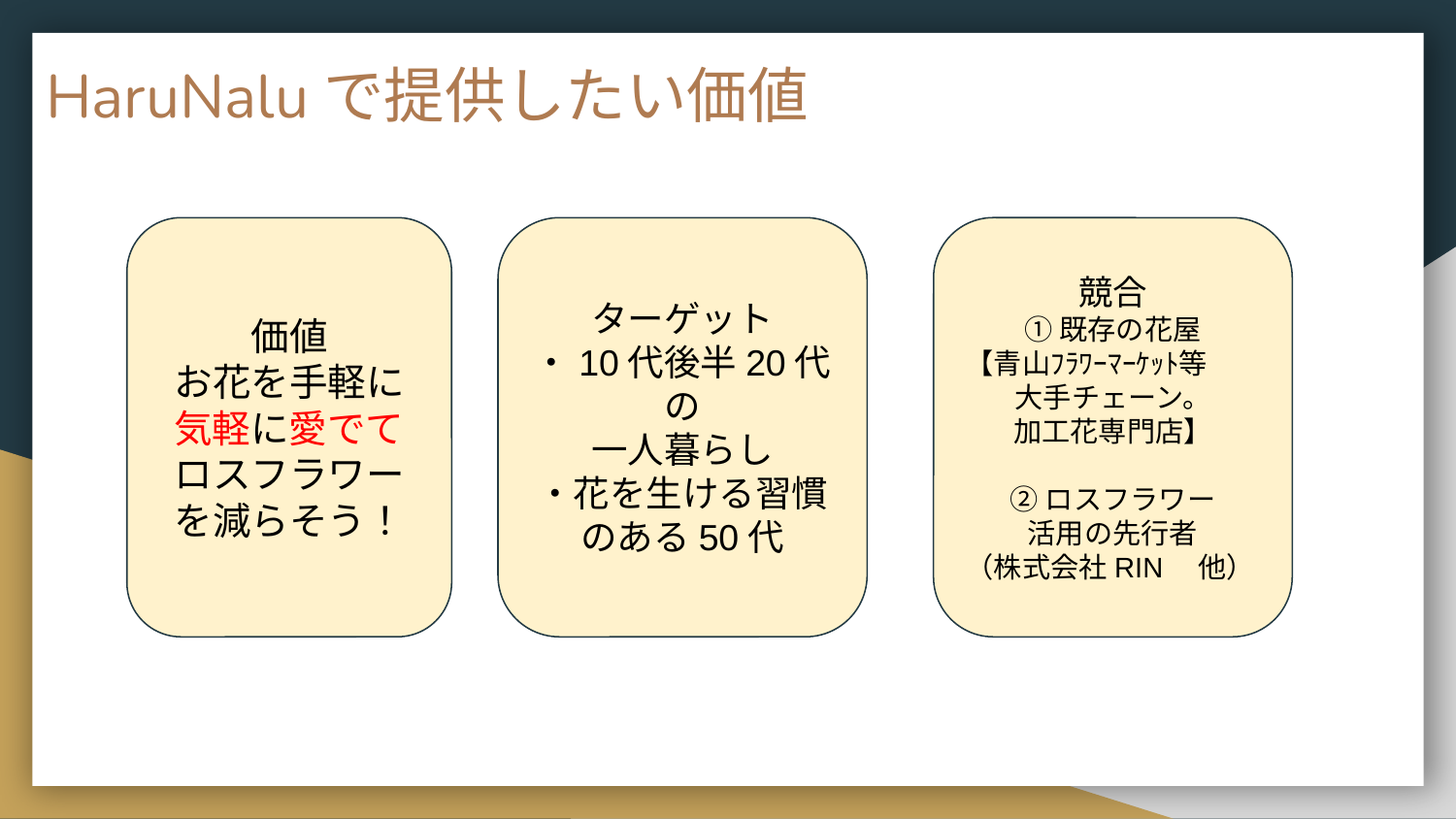

# HaruNaluで提供したい価値
価値
お花を手軽に
気軽に愛でて
ロスフラワー
を減らそう！
ターゲット
・10代後半20代の
一人暮らし
・花を生ける習慣のある50代
競合
①既存の花屋
【青山ﾌﾗﾜｰﾏｰｹｯﾄ等
大手チェーン。
加工花専門店】

②ロスフラワー
活用の先行者
（株式会社RIN　他）